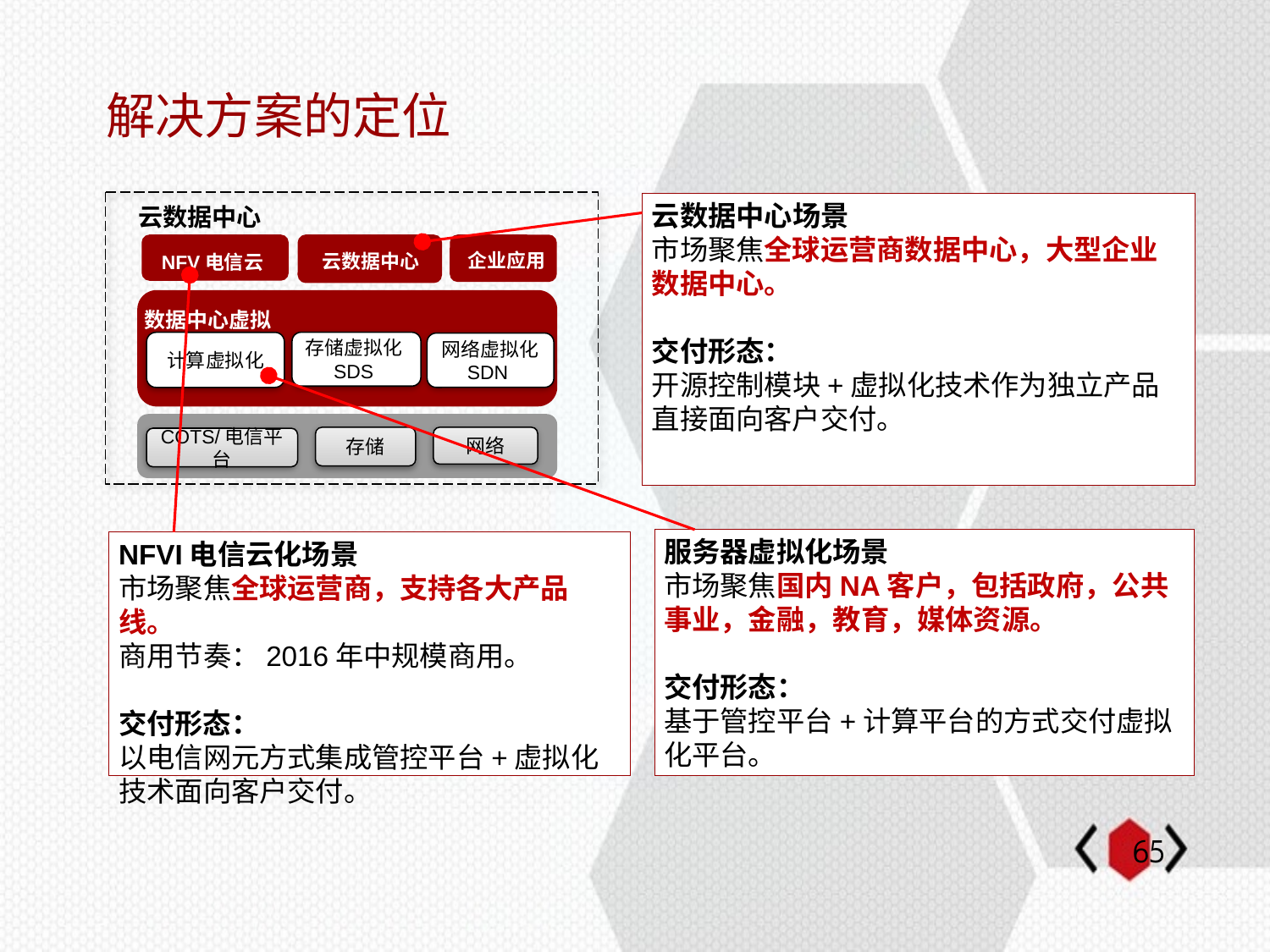

# 解决方案的定位

云数据中心

企业应用
云数据中心
NFV电信云

数据中心虚拟化
存储虚拟化SDS
计算虚拟化
网络虚拟化
SDN

网络
存储
COTS/电信平台
云数据中心场景
市场聚焦全球运营商数据中心，大型企业数据中心。

交付形态：
开源控制模块+虚拟化技术作为独立产品直接面向客户交付。

服务器虚拟化场景
市场聚焦国内NA客户，包括政府，公共事业，金融，教育，媒体资源。

交付形态：
基于管控平台+计算平台的方式交付虚拟化平台。
NFVI电信云化场景
市场聚焦全球运营商，支持各大产品线。
商用节奏：2016年中规模商用。

交付形态：
以电信网元方式集成管控平台+虚拟化技术面向客户交付。

65